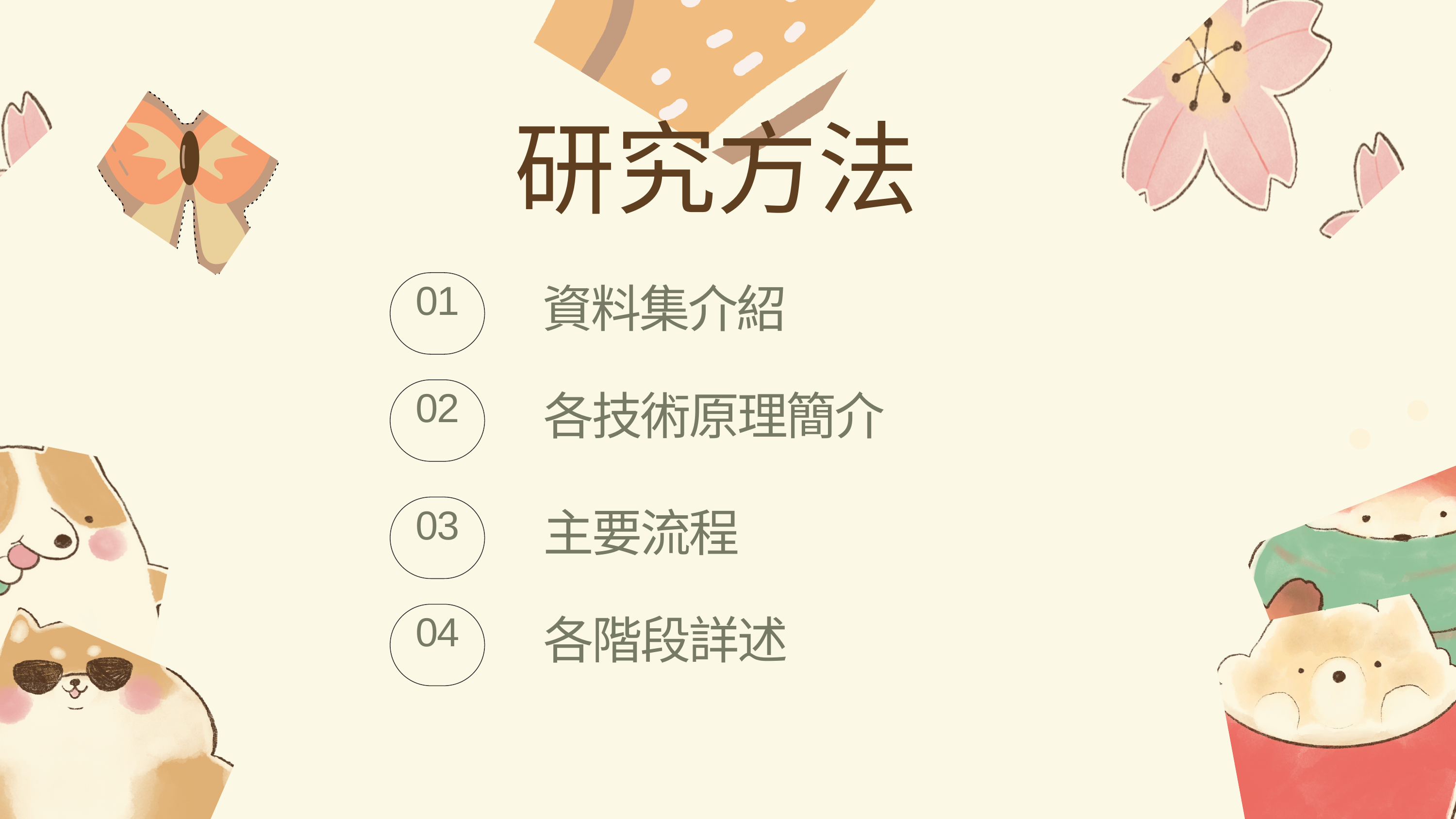

研究方法
資料集介紹

01
各技術原理簡介

02

主要流程

03
各階段詳述

04

4